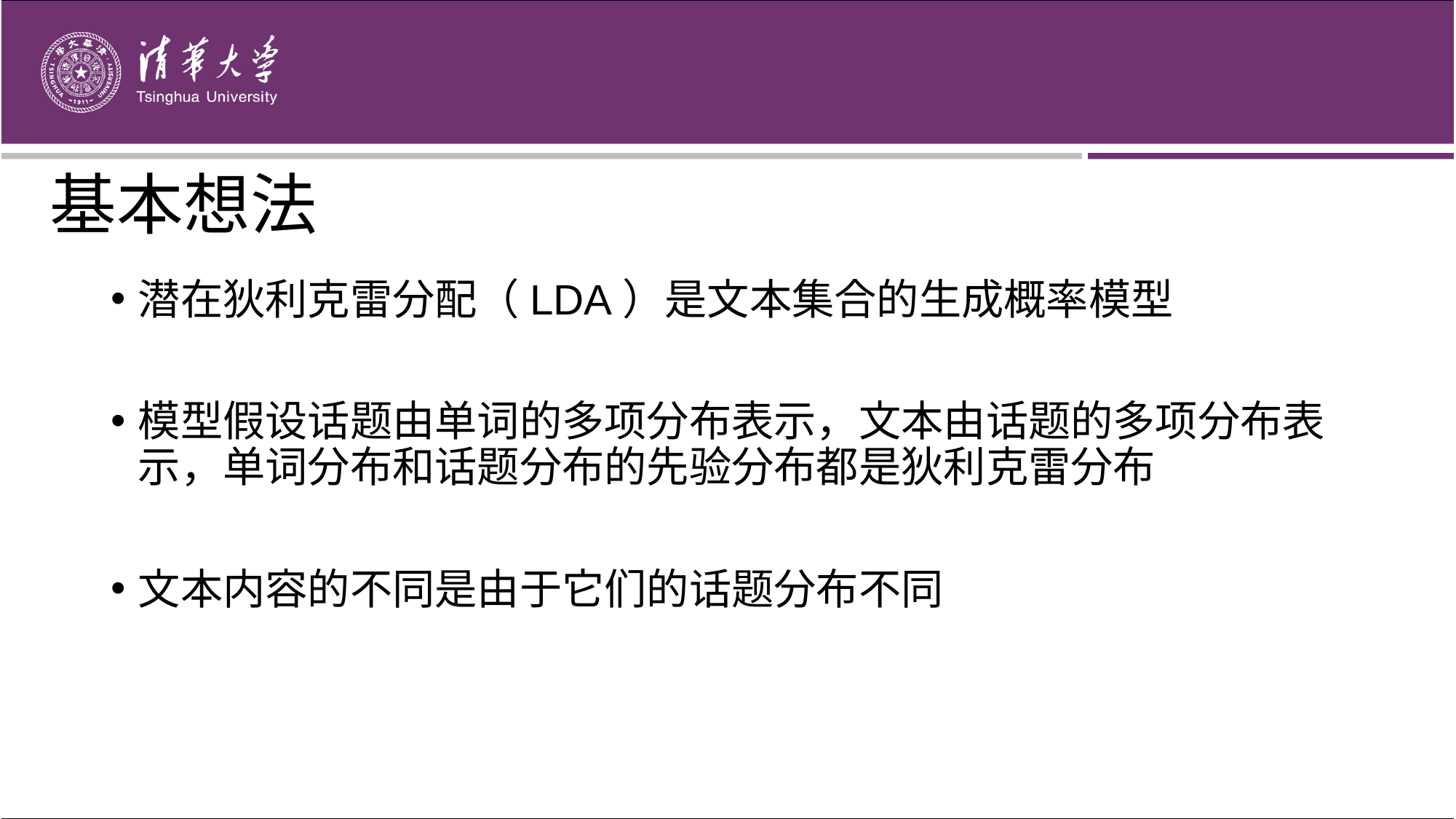

# 基本想法
潜在狄利克雷分配（LDA）是文本集合的生成概率模型

模型假设话题由单词的多项分布表示，文本由话题的多项分布表示，单词分布和话题分布的先验分布都是狄利克雷分布

文本内容的不同是由于它们的话题分布不同